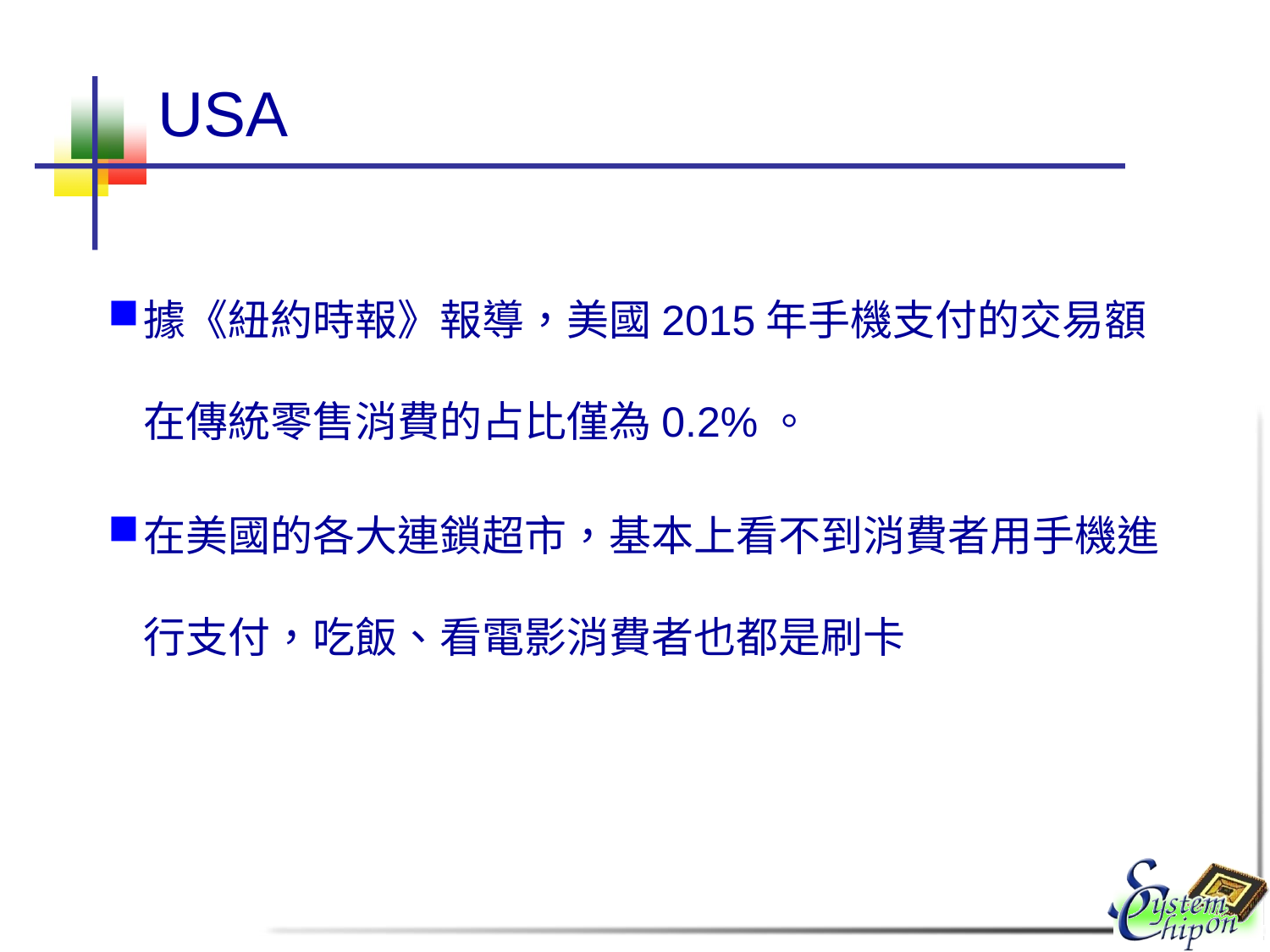

# USA
據《紐約時報》報導，美國2015年手機支付的交易額在傳統零售消費的占比僅為0.2%。
在美國的各大連鎖超市，基本上看不到消費者用手機進行支付，吃飯、看電影消費者也都是刷卡